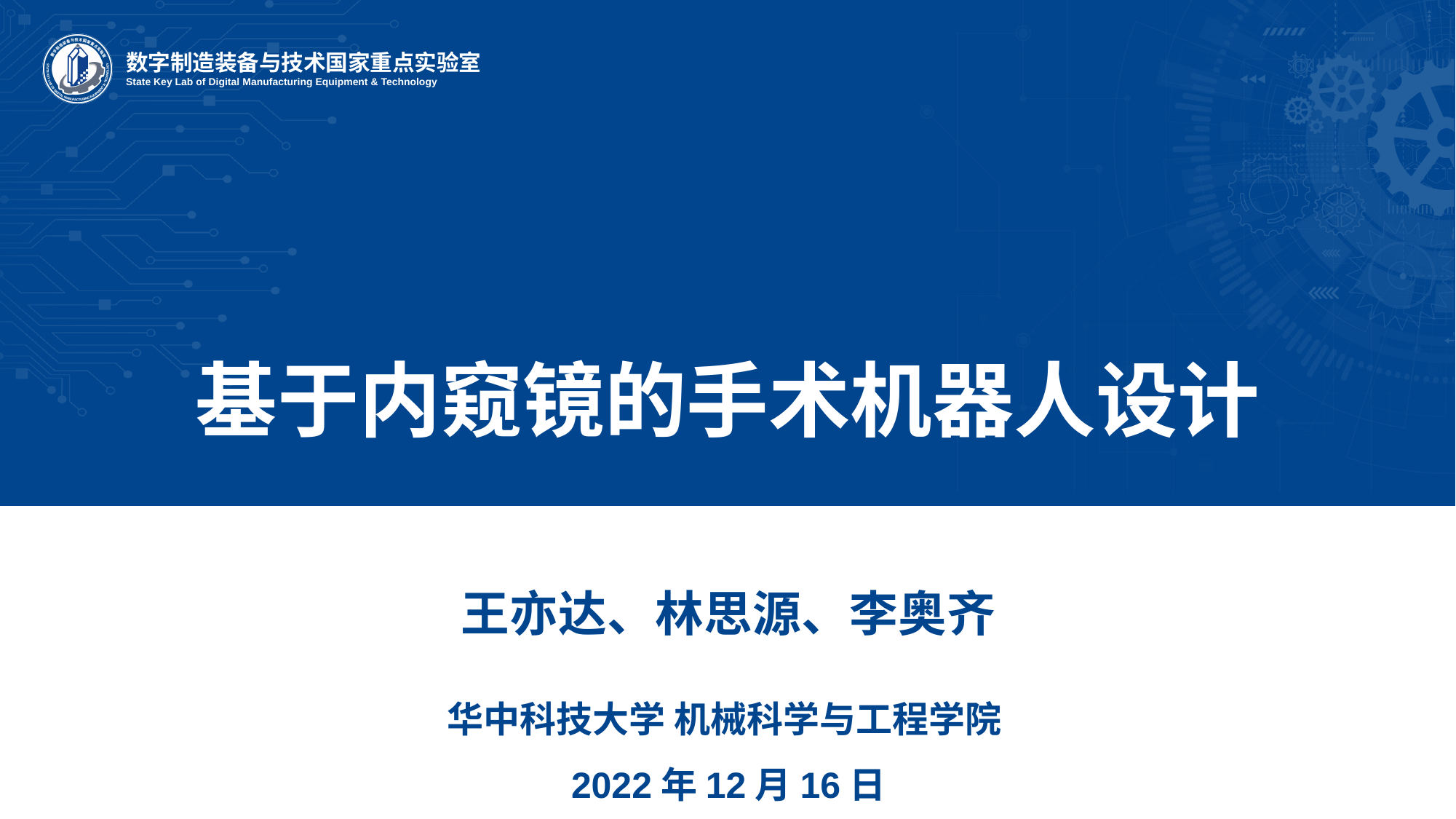

# 基于内窥镜的手术机器人设计
王亦达、林思源、李奥齐

华中科技大学 机械科学与工程学院
2022年12月16日